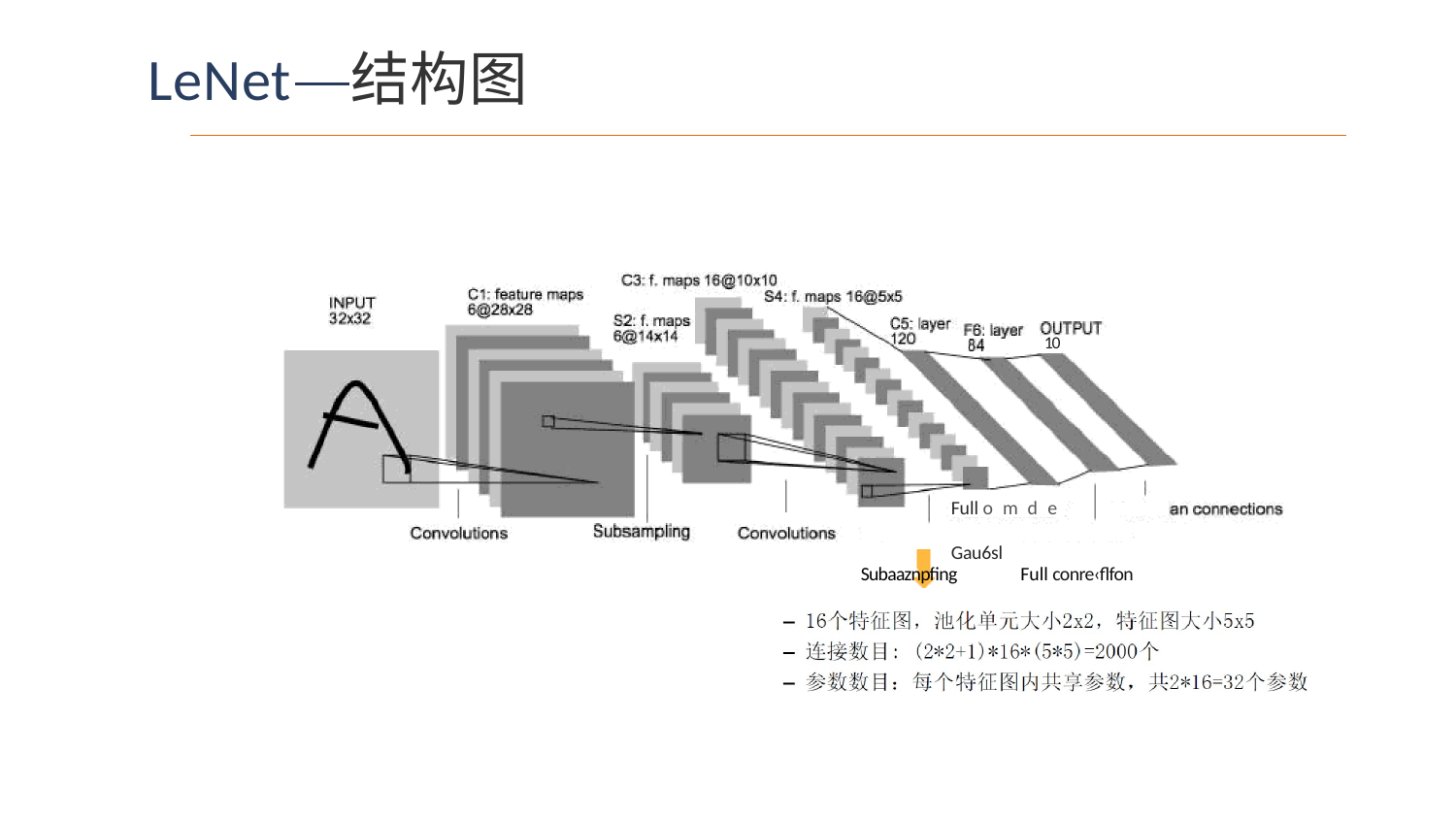

# LeNet
结构图

10

Full omde	Gau6sl
Subaaznpfing	Full conre‹flfon